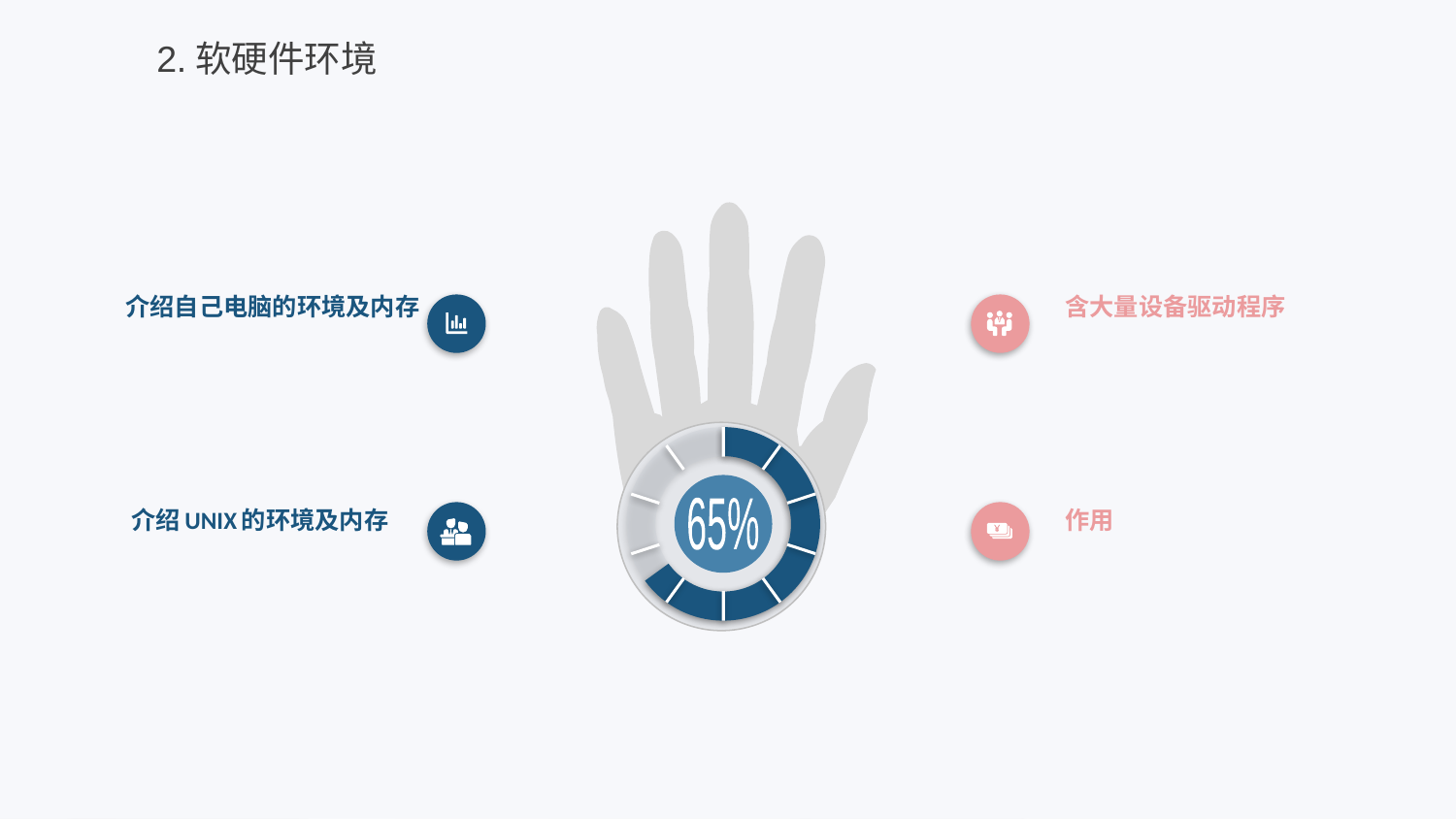

2.软硬件环境

介绍自己电脑的环境及内存
含大量设备驱动程序

介绍UNIX的环境及内存
作用

65%